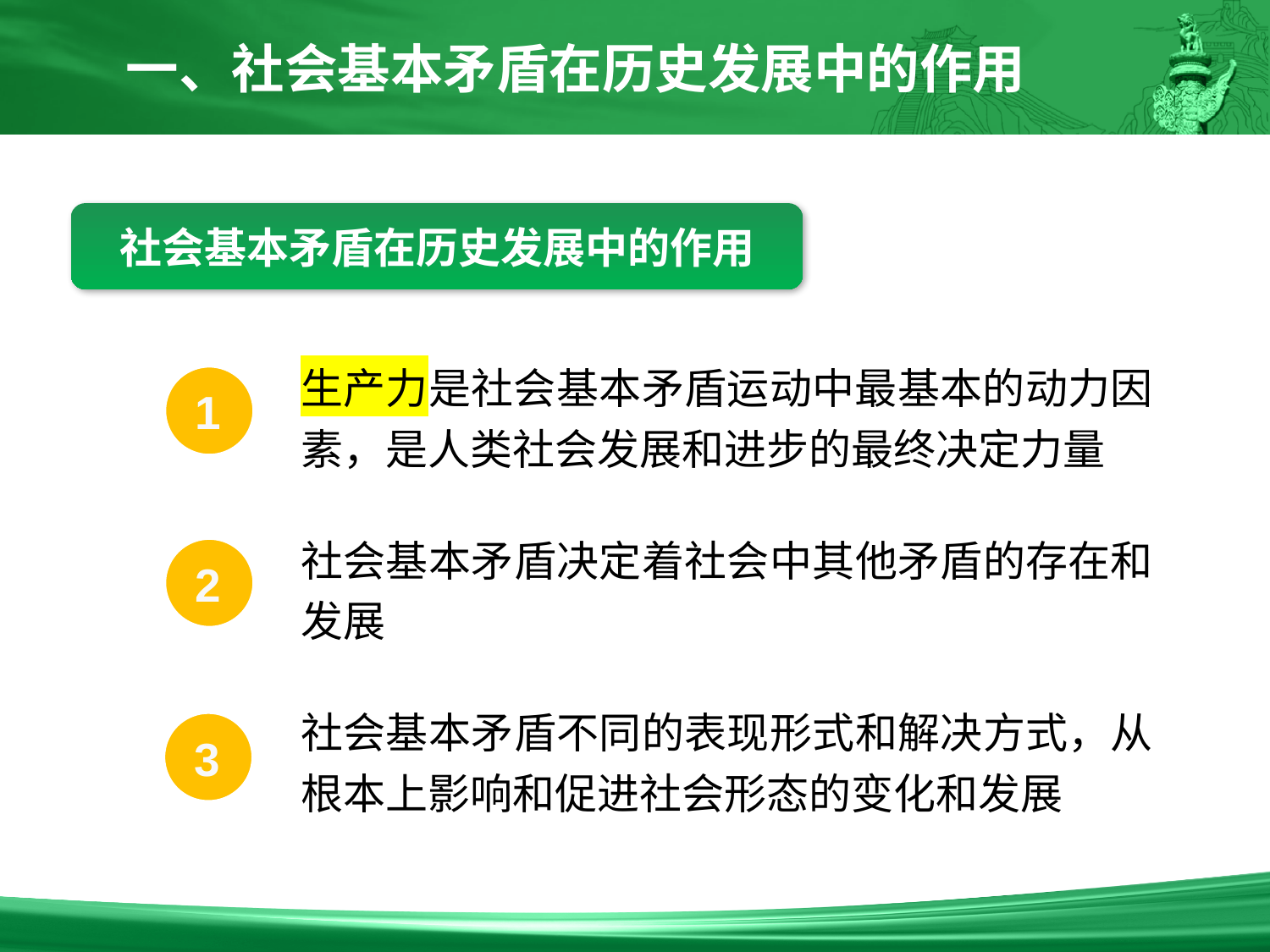

一、社会基本矛盾在历史发展中的作用
社会基本矛盾在历史发展中的作用
生产力是社会基本矛盾运动中最基本的动力因素，是人类社会发展和进步的最终决定力量

1
社会基本矛盾决定着社会中其他矛盾的存在和发展

2
社会基本矛盾不同的表现形式和解决方式，从根本上影响和促进社会形态的变化和发展

3